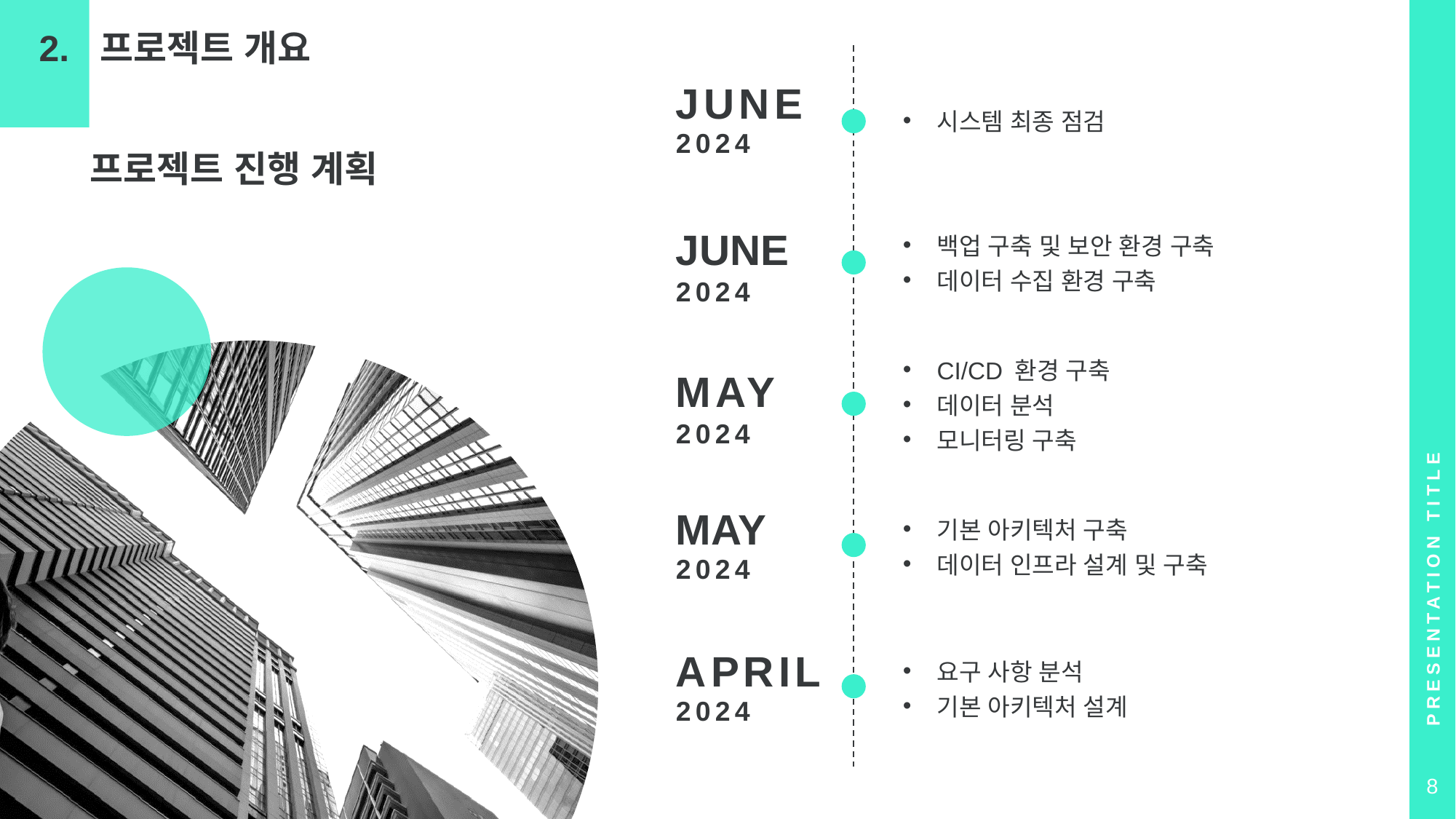

프로젝트 개요
2.
| JUNE 2024 | 시스템 최종 점검 |
| --- | --- |
| JUNE 2024 | 백업 구축 및 보안 환경 구축 데이터 수집 환경 구축 |
| MAY 2024 | CI/CD 환경 구축 데이터 분석 모니터링 구축 |
| MAY 2024 | 기본 아키텍처 구축 데이터 인프라 설계 및 구축 |
| APRIL 2024 | 요구 사항 분석 기본 아키텍처 설계 |

프로젝트 진행 계획

Presentation Title

8